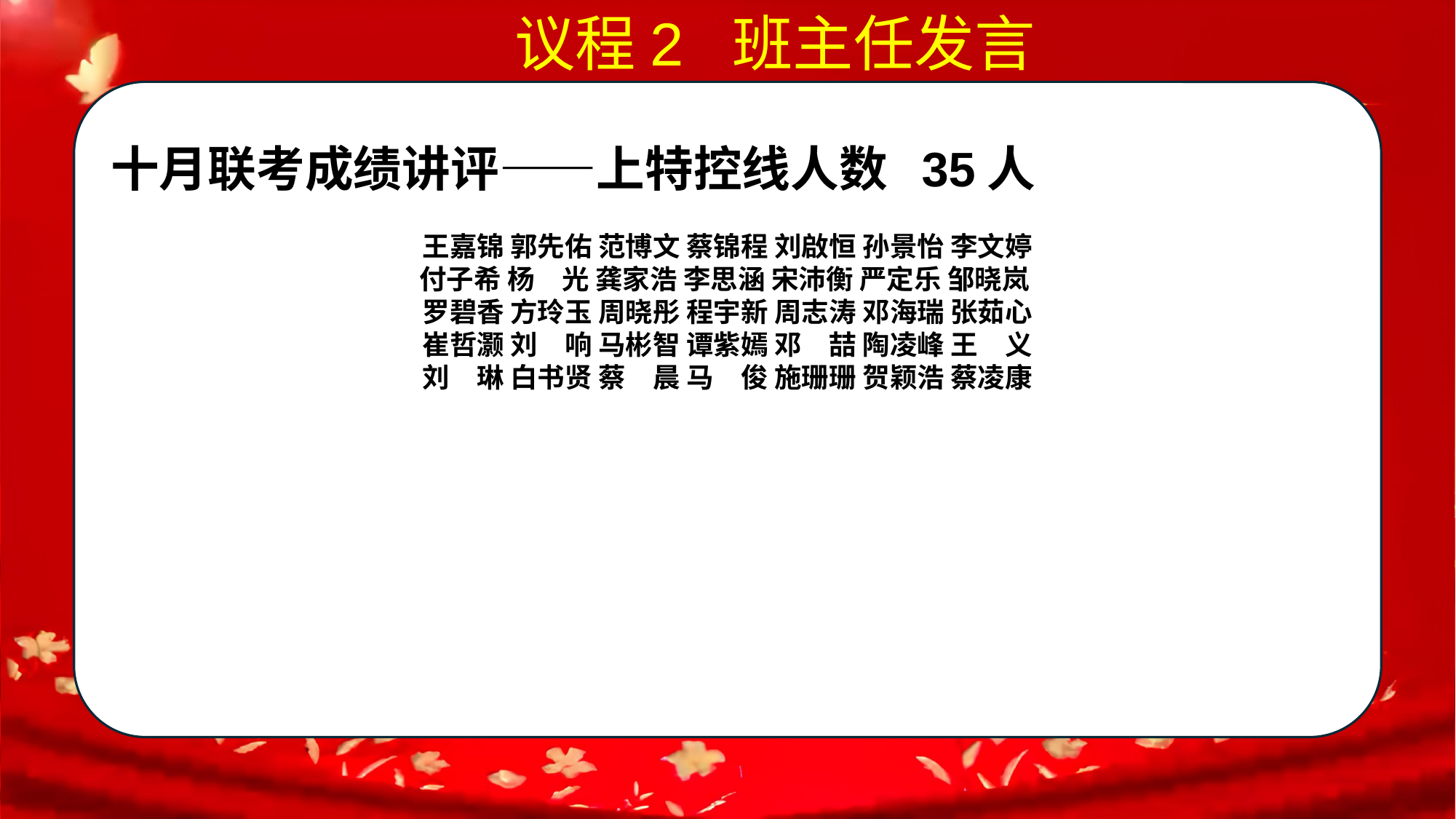

议程2  班主任发言

十月联考成绩讲评——上特控线人数  35人

王嘉锦 郭先佑 范博文 蔡锦程 刘啟恒 孙景怡 李文婷
付子希 杨　光 龚家浩 李思涵 宋沛衡 严定乐 邹晓岚
罗碧香 方玲玉 周晓彤 程宇新 周志涛 邓海瑞 张茹心
崔哲灏 刘　响 马彬智 谭紫嫣 邓　喆 陶凌峰 王　义
刘　琳 白书贤 蔡　晨 马　俊 施珊珊 贺颖浩 蔡凌康